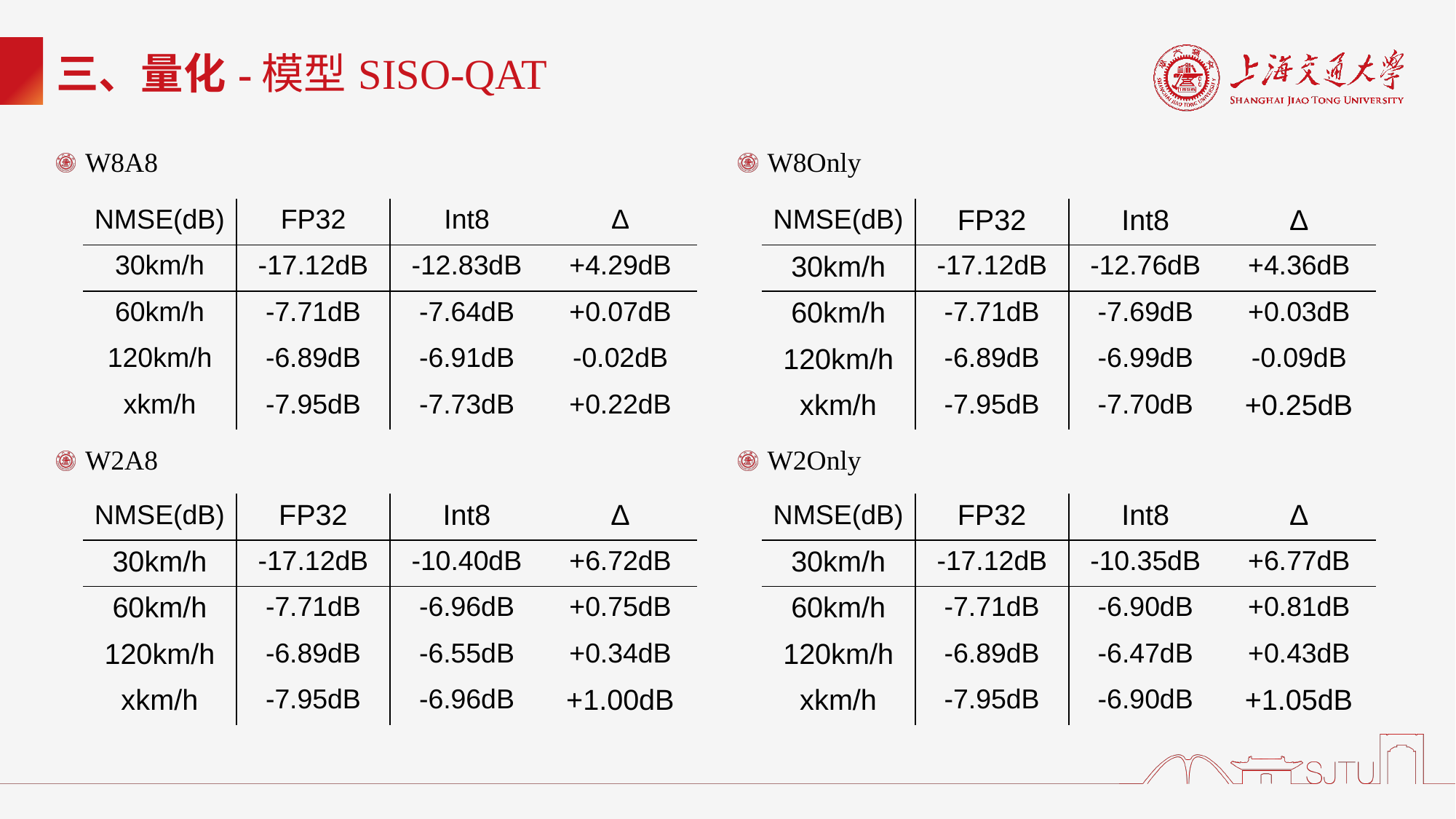

# 三、量化-模型SISO-QAT
W8A8
W8Only
| NMSE(dB) | FP32 | Int8 | Δ |
| --- | --- | --- | --- |
| 30km/h | -17.12dB | -12.83dB | +4.29dB |
| 60km/h | -7.71dB | -7.64dB | +0.07dB |
| 120km/h | -6.89dB | -6.91dB | -0.02dB |
| xkm/h | -7.95dB | -7.73dB | +0.22dB |
| NMSE(dB) | FP32 | Int8 | Δ |
| --- | --- | --- | --- |
| 30km/h | -17.12dB | -12.76dB | +4.36dB |
| 60km/h | -7.71dB | -7.69dB | +0.03dB |
| 120km/h | -6.89dB | -6.99dB | -0.09dB |
| xkm/h | -7.95dB | -7.70dB | +0.25dB |
W2Only
W2A8
| NMSE(dB) | FP32 | Int8 | Δ |
| --- | --- | --- | --- |
| 30km/h | -17.12dB | -10.40dB | +6.72dB |
| 60km/h | -7.71dB | -6.96dB | +0.75dB |
| 120km/h | -6.89dB | -6.55dB | +0.34dB |
| xkm/h | -7.95dB | -6.96dB | +1.00dB |
| NMSE(dB) | FP32 | Int8 | Δ |
| --- | --- | --- | --- |
| 30km/h | -17.12dB | -10.35dB | +6.77dB |
| 60km/h | -7.71dB | -6.90dB | +0.81dB |
| 120km/h | -6.89dB | -6.47dB | +0.43dB |
| xkm/h | -7.95dB | -6.90dB | +1.05dB |